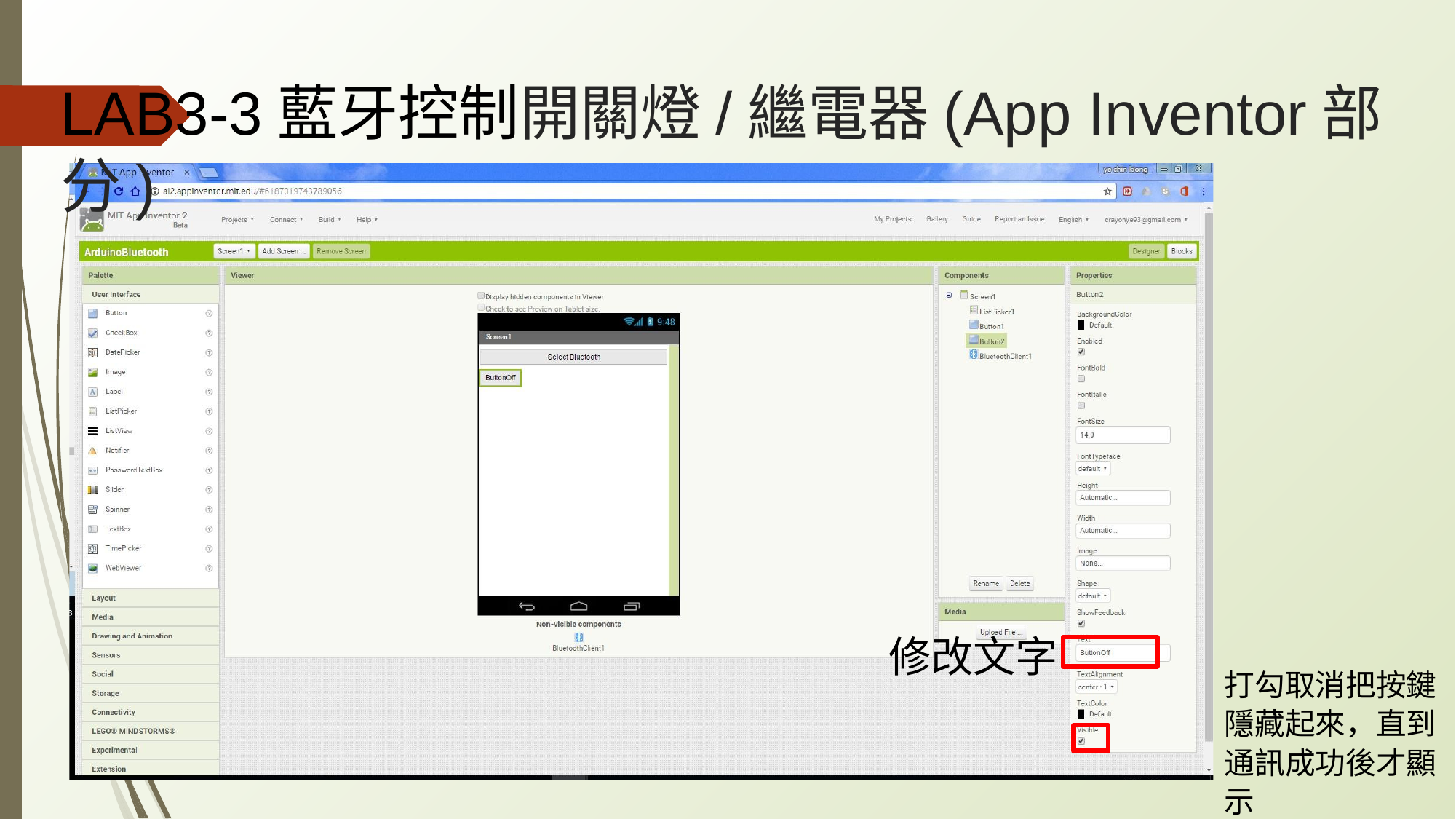

# LAB3-3藍牙控制開關燈/繼電器(App Inventor部分)

修改文字

打勾取消把按鍵
隱藏起來，直到通訊成功後才顯示